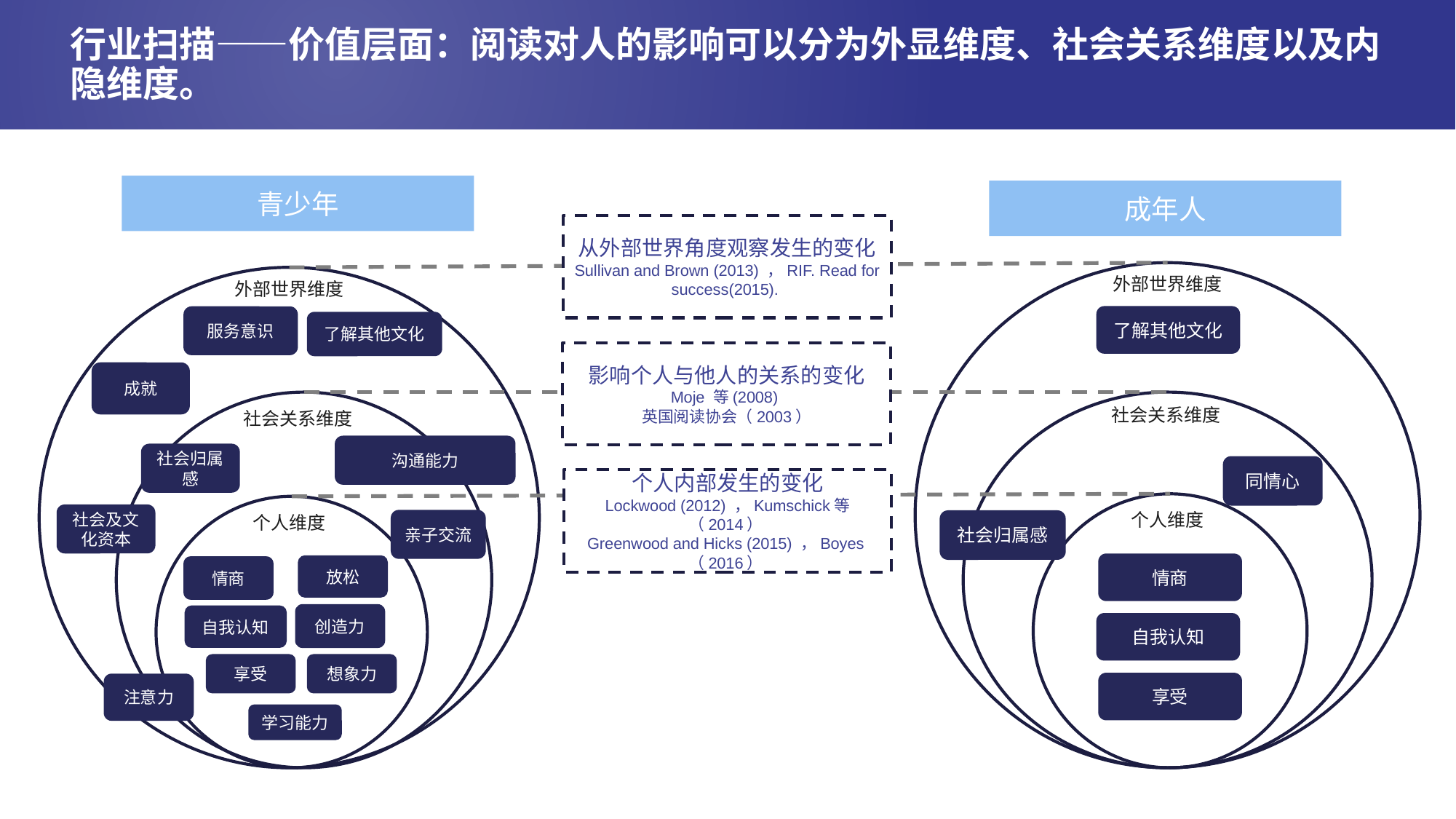

行业扫描——价值层面：阅读对人的影响可以分为外显维度、社会关系维度以及内隐维度。
青少年
成年人
从外部世界角度观察发生的变化
Sullivan and Brown (2013) ，RIF. Read for success(2015).

外部世界维度
了解其他文化

社会关系维度
同情心

个人维度
社会归属感
情商
自我认知
享受

外部世界维度
服务意识
了解其他文化

社会关系维度
沟通能力
社会归属感

社会及文化资本
个人维度
亲子交流
放松
情商
创造力
自我认知
享受
想象力
注意力
学习能力
影响个人与他人的关系的变化
Moje 等(2008)
英国阅读协会（2003）
成就
个人内部发生的变化
Lockwood (2012) ，Kumschick等（2014）
Greenwood and Hicks (2015) ，Boyes（2016）